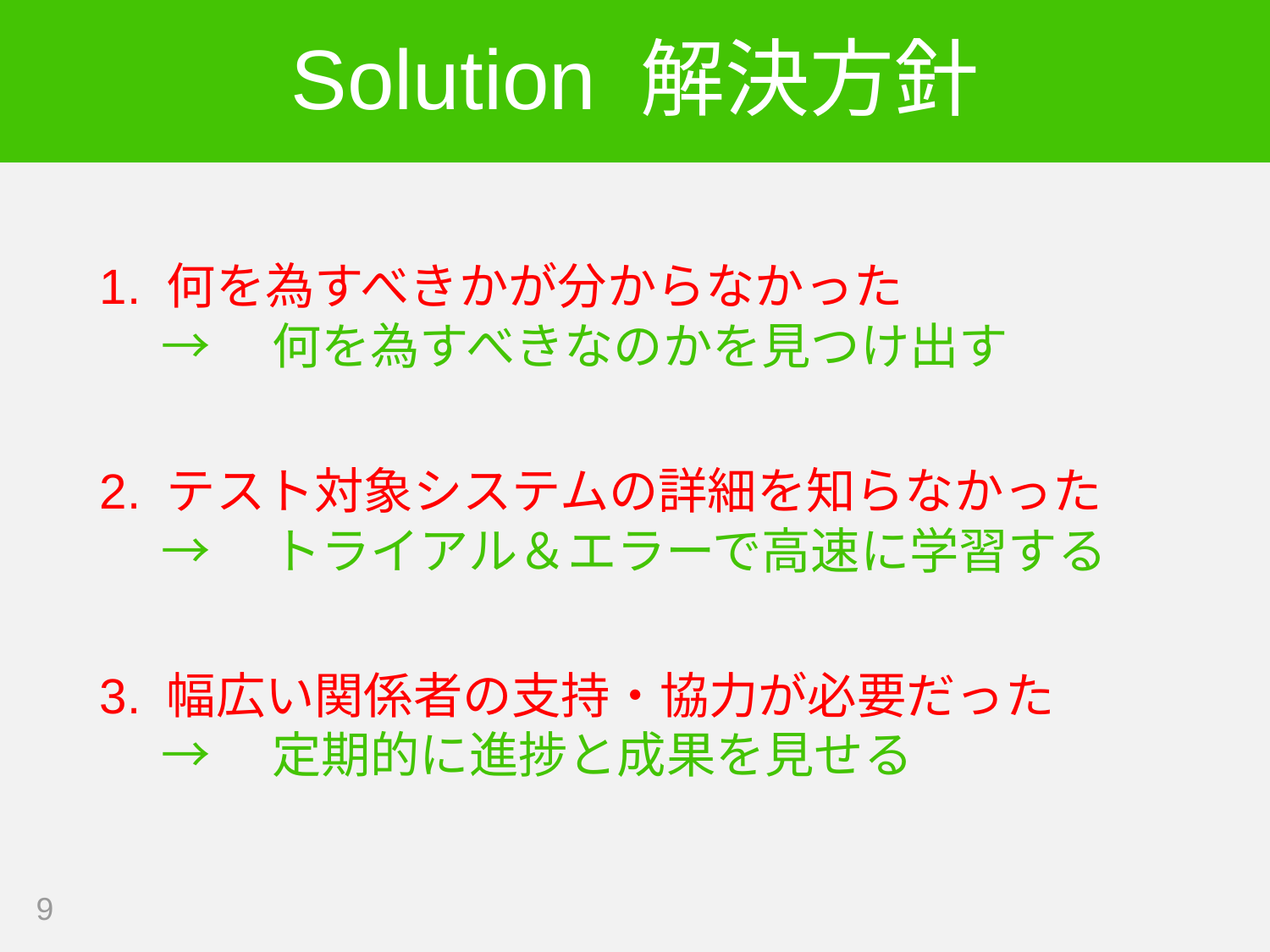

# Solution 解決方針
1. 何を為すべきかが分からなかった
→　何を為すべきなのかを見つけ出す
2. テスト対象システムの詳細を知らなかった
→　トライアル＆エラーで高速に学習する
3. 幅広い関係者の支持・協力が必要だった
→　定期的に進捗と成果を見せる
9